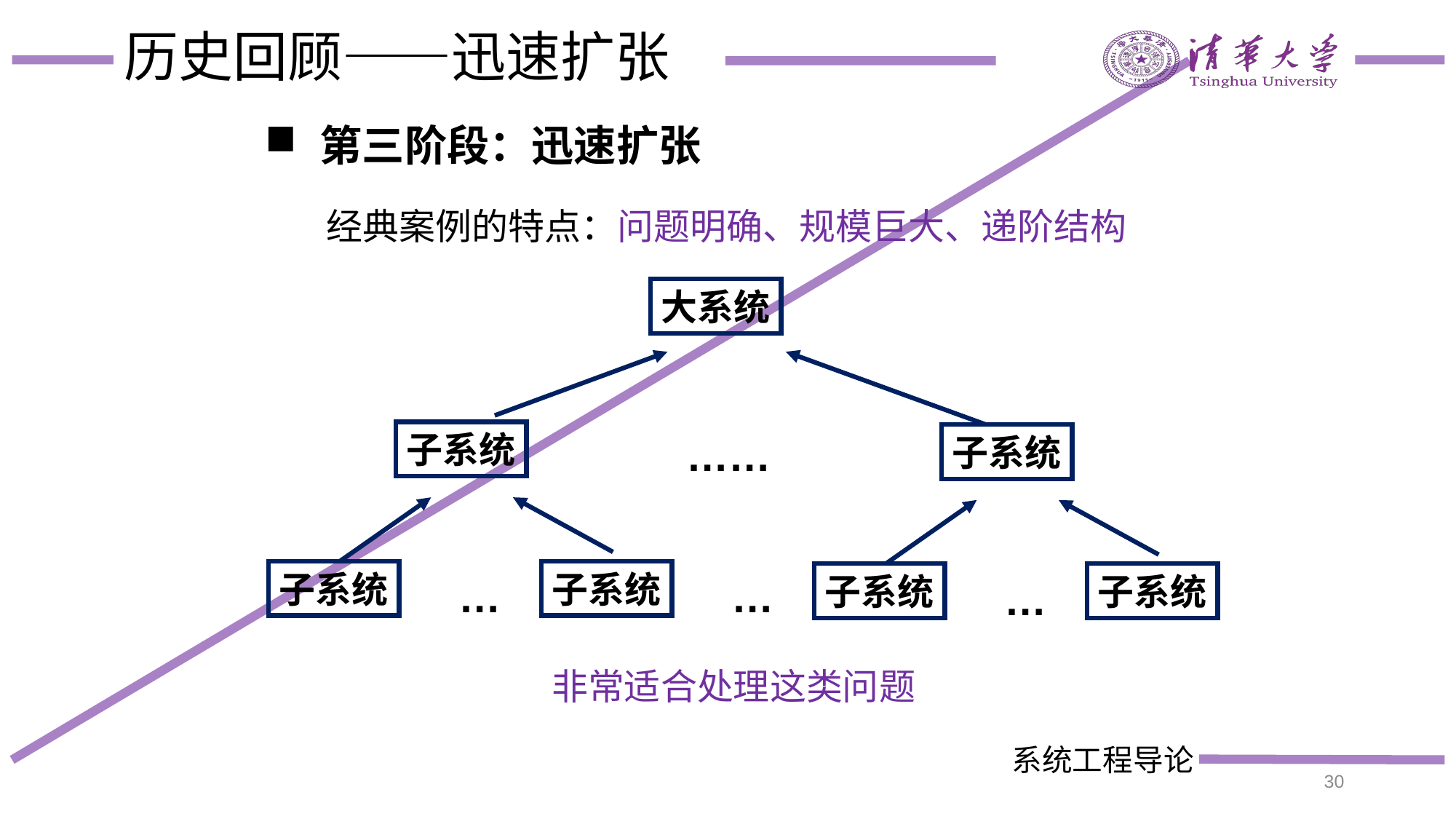

# 历史回顾——迅速扩张
第三阶段：迅速扩张
经典案例的特点：问题明确、规模巨大、递阶结构
大系统

子系统
子系统
……

子系统
子系统
子系统
子系统
…
…
…
非常适合处理这类问题
30